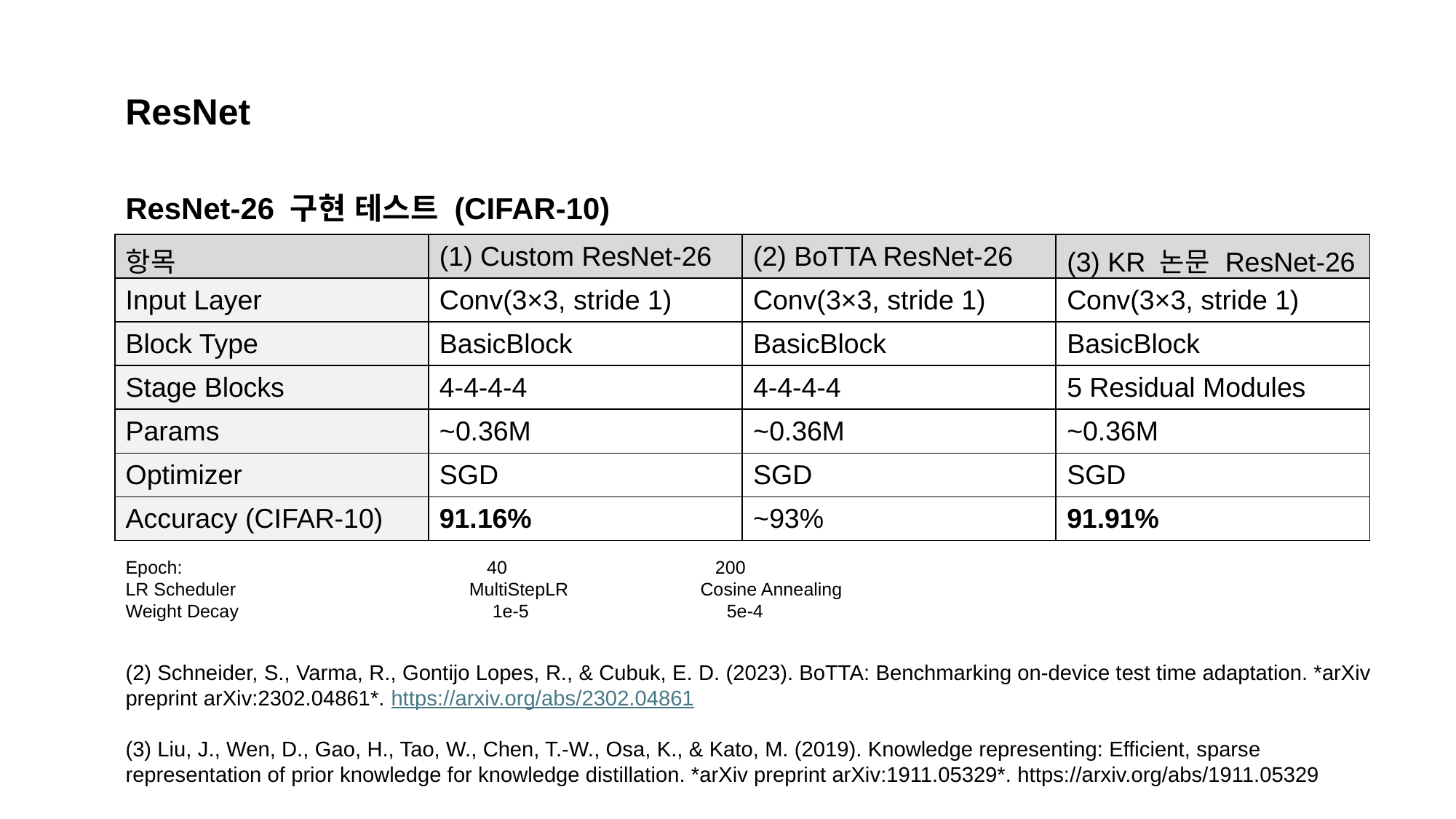

ResNet
ResNet-26 구현 테스트 (CIFAR-10)
| 항목 | (1) Custom ResNet-26 | (2) BoTTA ResNet-26 | (3) KR 논문 ResNet-26 |
| --- | --- | --- | --- |
| Input Layer | Conv(3×3, stride 1) | Conv(3×3, stride 1) | Conv(3×3, stride 1) |
| Block Type | BasicBlock | BasicBlock | BasicBlock |
| Stage Blocks | 4-4-4-4 | 4-4-4-4 | 5 Residual Modules |
| Params | ~0.36M | ~0.36M | ~0.36M |
| Optimizer | SGD | SGD | SGD |
| Accuracy (CIFAR-10) | 91.16% | ~93% | 91.91% |
Epoch:                                                            40                                         200
LR Scheduler                                              MultiStepLR                          Cosine Annealing
Weight Decay                                                  1e-5                                       5e-4
(2) Schneider, S., Varma, R., Gontijo Lopes, R., & Cubuk, E. D. (2023). BoTTA: Benchmarking on-device test time adaptation. *arXiv preprint arXiv:2302.04861*. https://arxiv.org/abs/2302.04861

(3) Liu, J., Wen, D., Gao, H., Tao, W., Chen, T.-W., Osa, K., & Kato, M. (2019). Knowledge representing: Efficient, sparse representation of prior knowledge for knowledge distillation. *arXiv preprint arXiv:1911.05329*. https://arxiv.org/abs/1911.05329